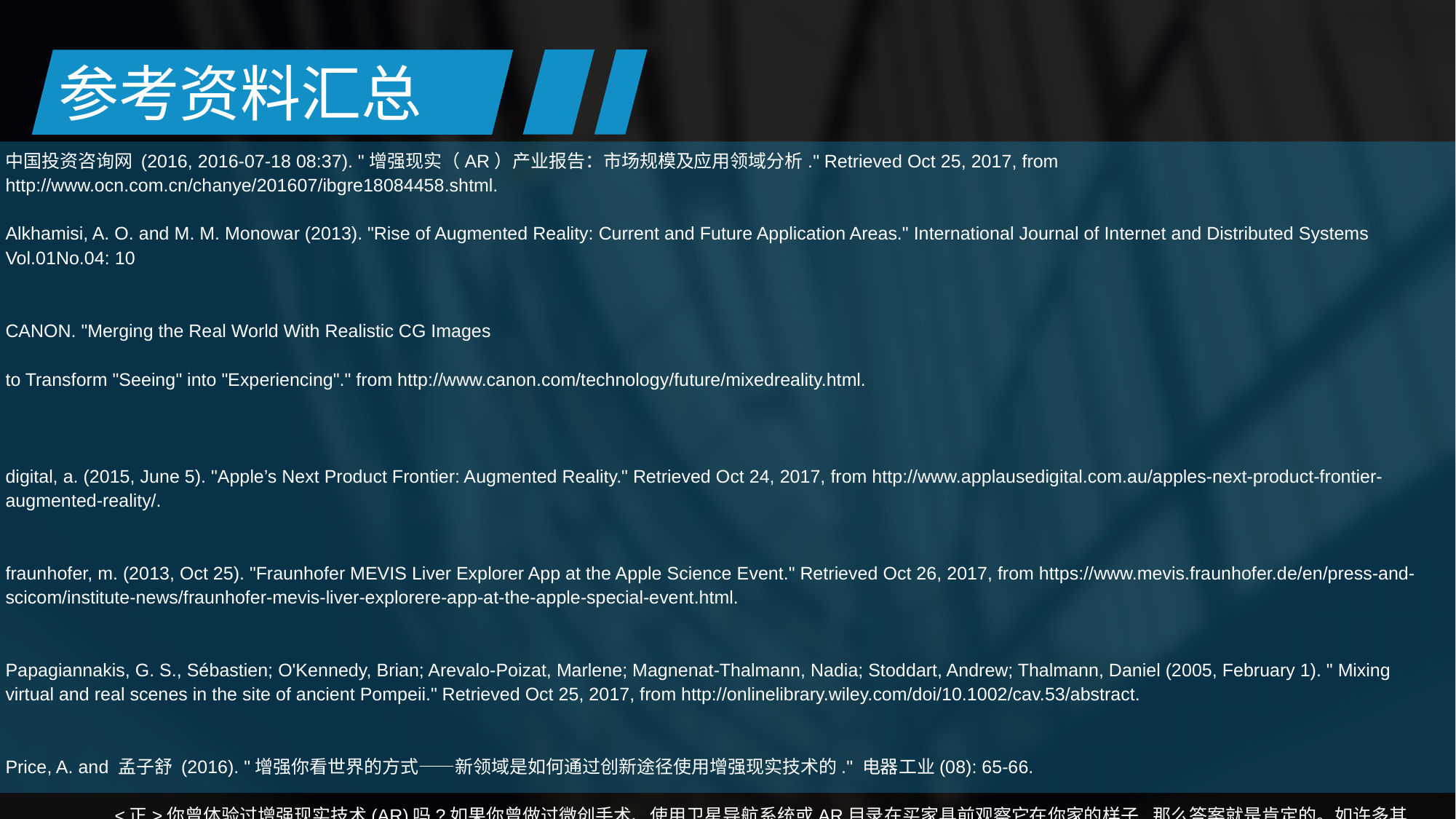

参考资料汇总

中国投资咨询网 (2016, 2016-07-18 08:37). "增强现实（AR）产业报告：市场规模及应用领域分析." Retrieved Oct 25, 2017, from http://www.ocn.com.cn/chanye/201607/ibgre18084458.shtml.

Alkhamisi, A. O. and M. M. Monowar (2013). "Rise of Augmented Reality: Current and Future Application Areas." International Journal of Internet and Distributed Systems Vol.01No.04: 10

CANON. "Merging the Real World With Realistic CG Images

to Transform "Seeing" into "Experiencing"." from http://www.canon.com/technology/future/mixedreality.html.

digital, a. (2015, June 5). "Apple’s Next Product Frontier: Augmented Reality." Retrieved Oct 24, 2017, from http://www.applausedigital.com.au/apples-next-product-frontier-augmented-reality/.

fraunhofer, m. (2013, Oct 25). "Fraunhofer MEVIS Liver Explorer App at the Apple Science Event." Retrieved Oct 26, 2017, from https://www.mevis.fraunhofer.de/en/press-and-scicom/institute-news/fraunhofer-mevis-liver-explorere-app-at-the-apple-special-event.html.

Papagiannakis, G. S., Sébastien; O'Kennedy, Brian; Arevalo-Poizat, Marlene; Magnenat-Thalmann, Nadia; Stoddart, Andrew; Thalmann, Daniel (2005, February 1). " Mixing virtual and real scenes in the site of ancient Pompeii." Retrieved Oct 25, 2017, from http://onlinelibrary.wiley.com/doi/10.1002/cav.53/abstract.

Price, A. and 孟子舒 (2016). "增强你看世界的方式——新领域是如何通过创新途径使用增强现实技术的." 电器工业(08): 65-66.

	<正>你曾体验过增强现实技术(AR)吗?如果你曾做过微创手术、使用卫星导航系统或AR目录在买家具前观察它在你家的样子,那么答案就是肯定的。如许多其他尖端技术,AR使用范畴广阔,涵盖教育、娱乐和游戏、家具、市场和广告、医疗、军事、导航和旅游。AR领域迅速扩张,但如果AR技术成为主流,产业将面临严峻挑战。移动通信推动AR发展来自e Marketer的数据表明,到2016年,预计有20亿全球消费者使用智能电话,在2018年,半数以上智能电话用户将

Ridden, P. (2013, August 15th). "IKEA catalog uses augmented reality to give a virtual preview of furniture in a room." Retrieved Oct 25, 2013, from https://newatlas.com/ikea-augmented-reality-catalog-app/28703/.

	IKEA makes virtual room design easier with augmented reality

VR次元 (2016, 04-26). "全球首份AR行业报告." Retrieved Oct 25, 2017, from http://tech.qq.com/a/20160426/008032.htm.

wiki维基百科. "Augmented reality." Retrieved Oct 25, 2017, from https://en.wikipedia.org/wiki/Augmented_reality#cite_note-89.

Park, J.-I. (2016). Challenges in AR/VR Technologies. 2016 5th IEEE International Conference on Network Infrastructure and Digital Content(IC-NIDC 2016). 中国北京.

wiki (2017). "Augmented reality." Retrieved 10.26, 2017, from https://en.wikipedia.org/wiki/Augmented_reality#Privacy_concerns.

顾秋实 (2016). "全球首份AR报告第五章：AR面临的挑战." from http://tech.qq.com/a/20160426/007994.htm.

华仔 (2016, 2016.8.10). "AR与VR的机遇与挑战." 2017, from http://tech.hqew.com/news_1722410.

王丽丽, et al. (2016). "AR与VR的机遇与挑战." 3.

王培霖, et al. (2017). "增强现实(AR):现状、挑战及产学研一体化展望." 中国电化教育 362: 8.

. "中国产业信息网." from http://www.chyxx.com/research/201609/451269.html.

佘双琳, 易. (2015). "中国增强现实市场专题研究报告2015." from https://www.analysys.cn/analysis/trade/detail/11694/.